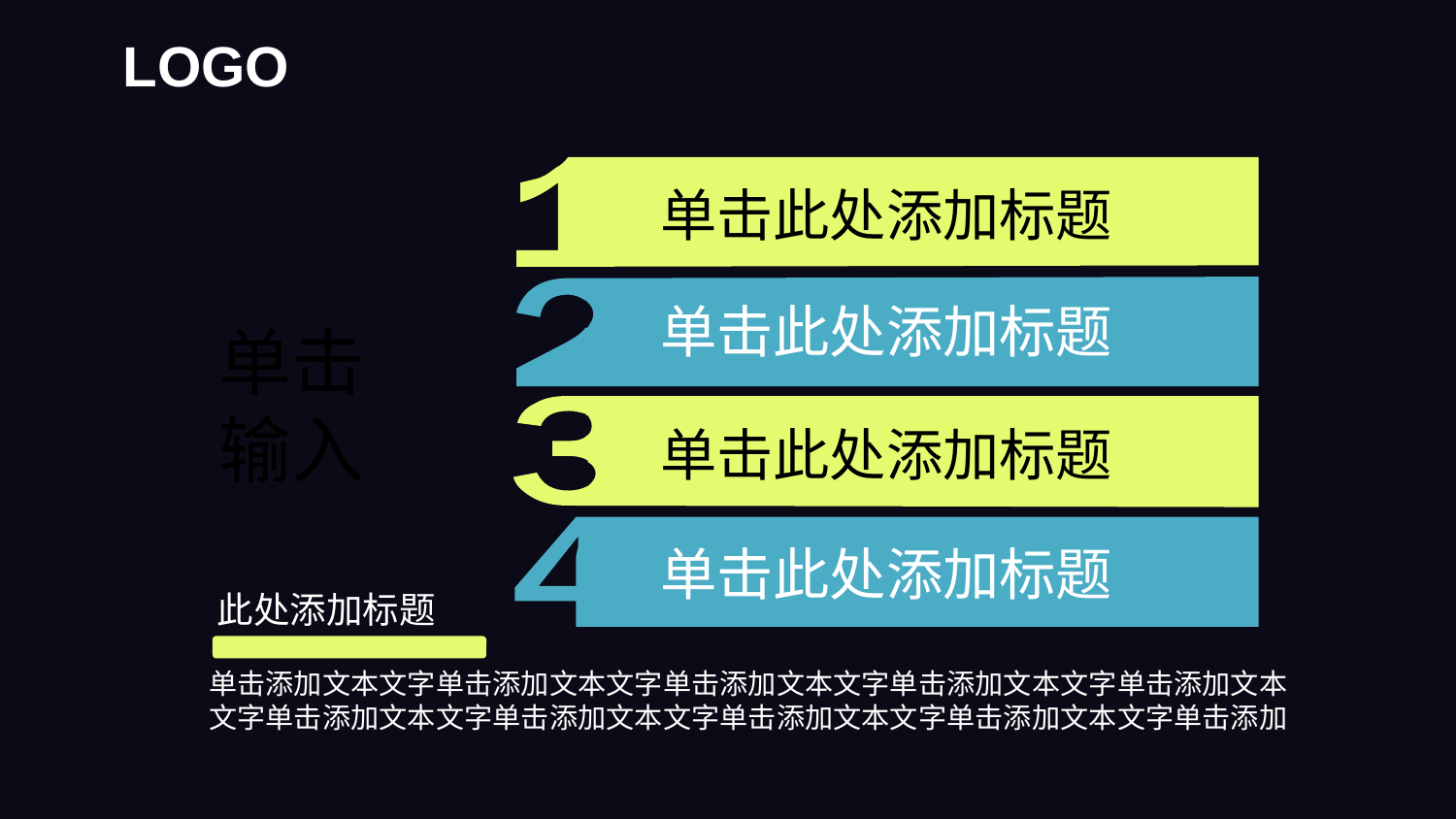

LOGO

单击此处添加标题
单击输入

单击此处添加标题

单击此处添加标题

单击此处添加标题
此处添加标题

单击添加文本文字单击添加文本文字单击添加文本文字单击添加文本文字单击添加文本文字单击添加文本文字单击添加文本文字单击添加文本文字单击添加文本文字单击添加